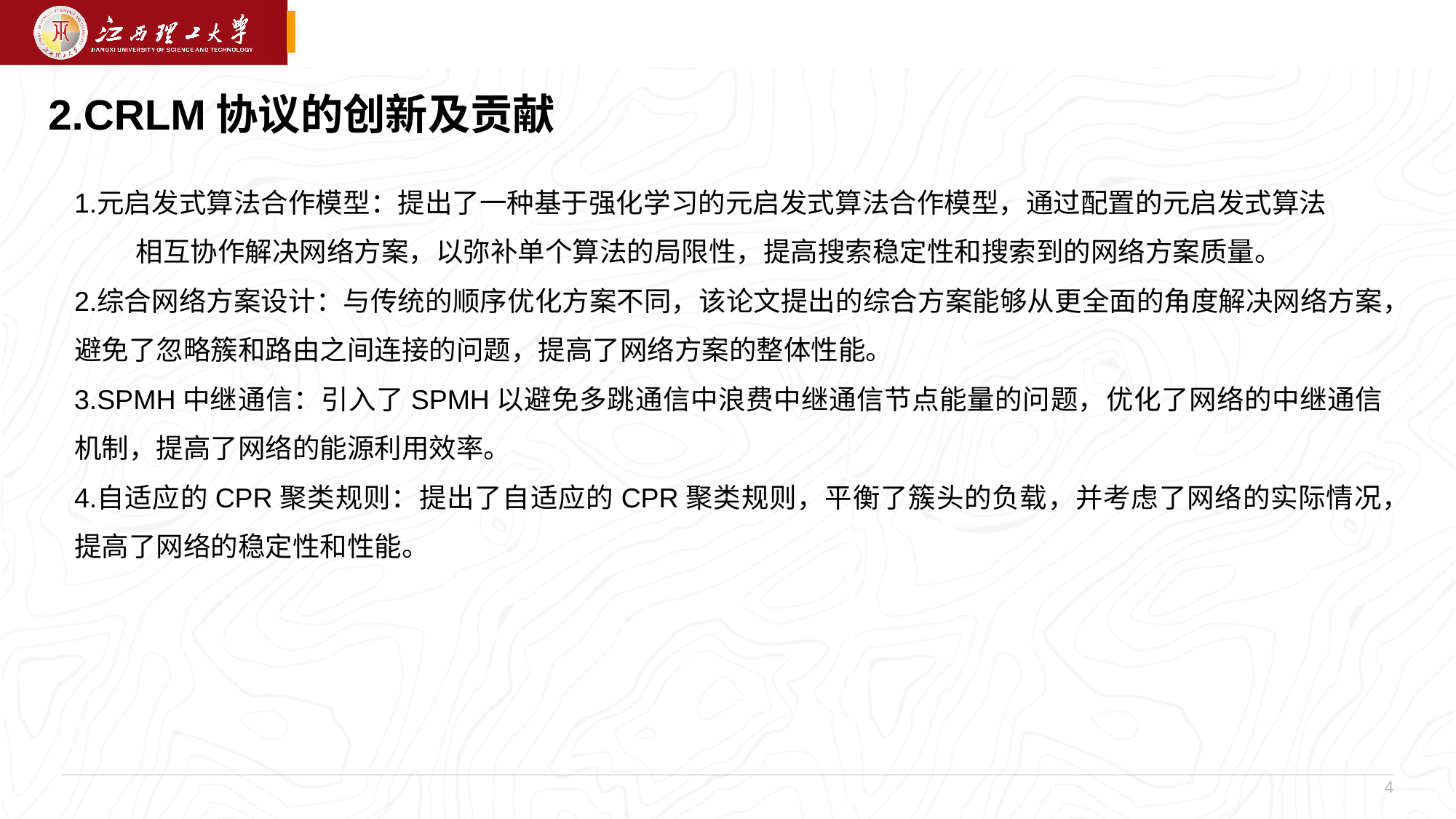

2.CRLM协议的创新及贡献
元启发式算法合作模型：提出了一种基于强化学习的元启发式算法合作模型，通过配置的元启发式算法                    相互协作解决网络方案，以弥补单个算法的局限性，提高搜索稳定性和搜索到的网络方案质量。
综合网络方案设计：与传统的顺序优化方案不同，该论文提出的综合方案能够从更全面的角度解决网络方案，避免了忽略簇和路由之间连接的问题，提高了网络方案的整体性能。
SPMH中继通信：引入了SPMH以避免多跳通信中浪费中继通信节点能量的问题，优化了网络的中继通信机制，提高了网络的能源利用效率。
自适应的CPR聚类规则：提出了自适应的CPR聚类规则，平衡了簇头的负载，并考虑了网络的实际情况，提高了网络的稳定性和性能。
4